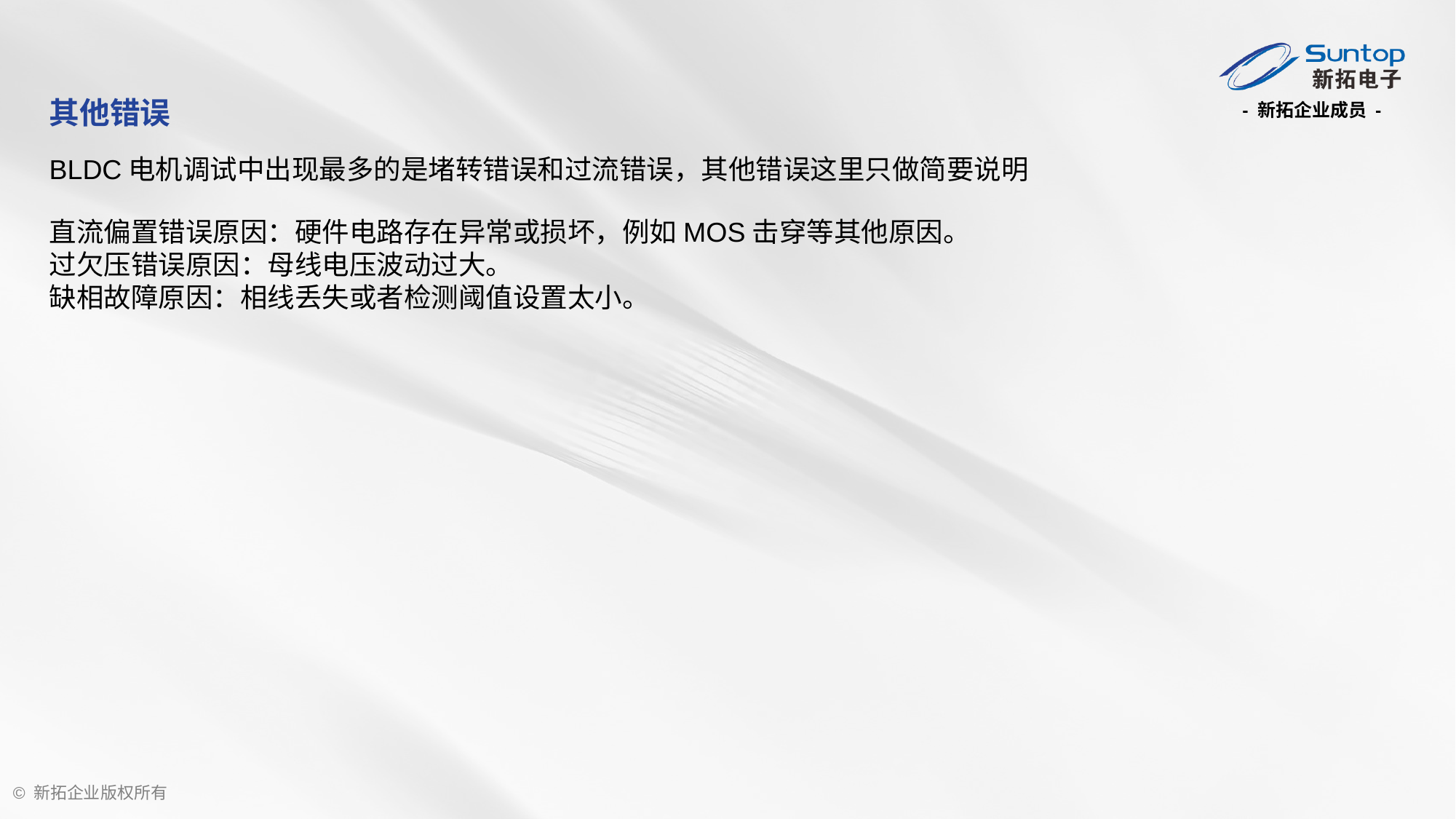

其他错误

BLDC电机调试中出现最多的是堵转错误和过流错误，其他错误这里只做简要说明
直流偏置错误原因：硬件电路存在异常或损坏，例如MOS击穿等其他原因。
过欠压错误原因：母线电压波动过大。
缺相故障原因：相线丢失或者检测阈值设置太小。